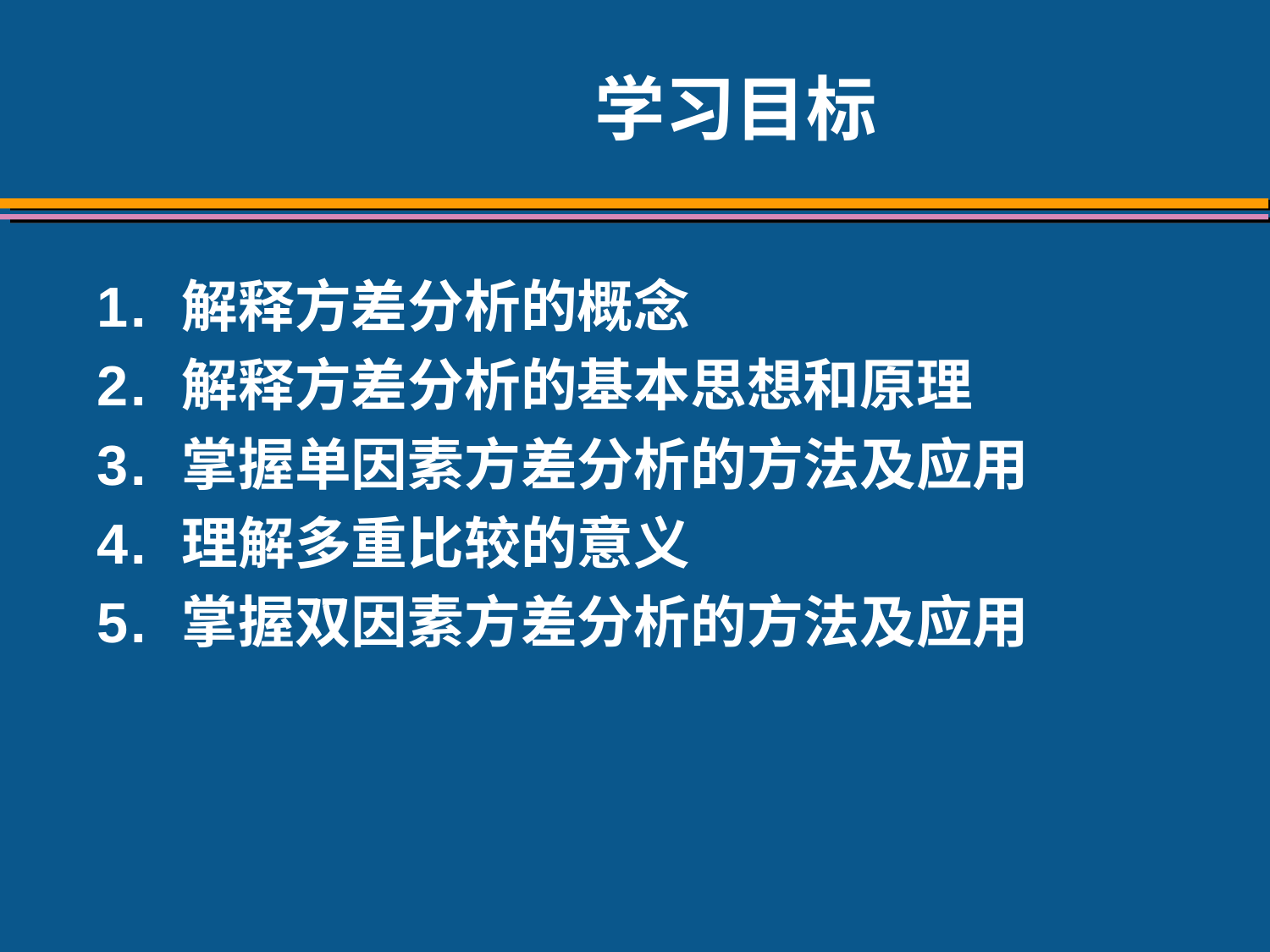

# 学习目标
解释方差分析的概念
解释方差分析的基本思想和原理
掌握单因素方差分析的方法及应用
理解多重比较的意义
掌握双因素方差分析的方法及应用